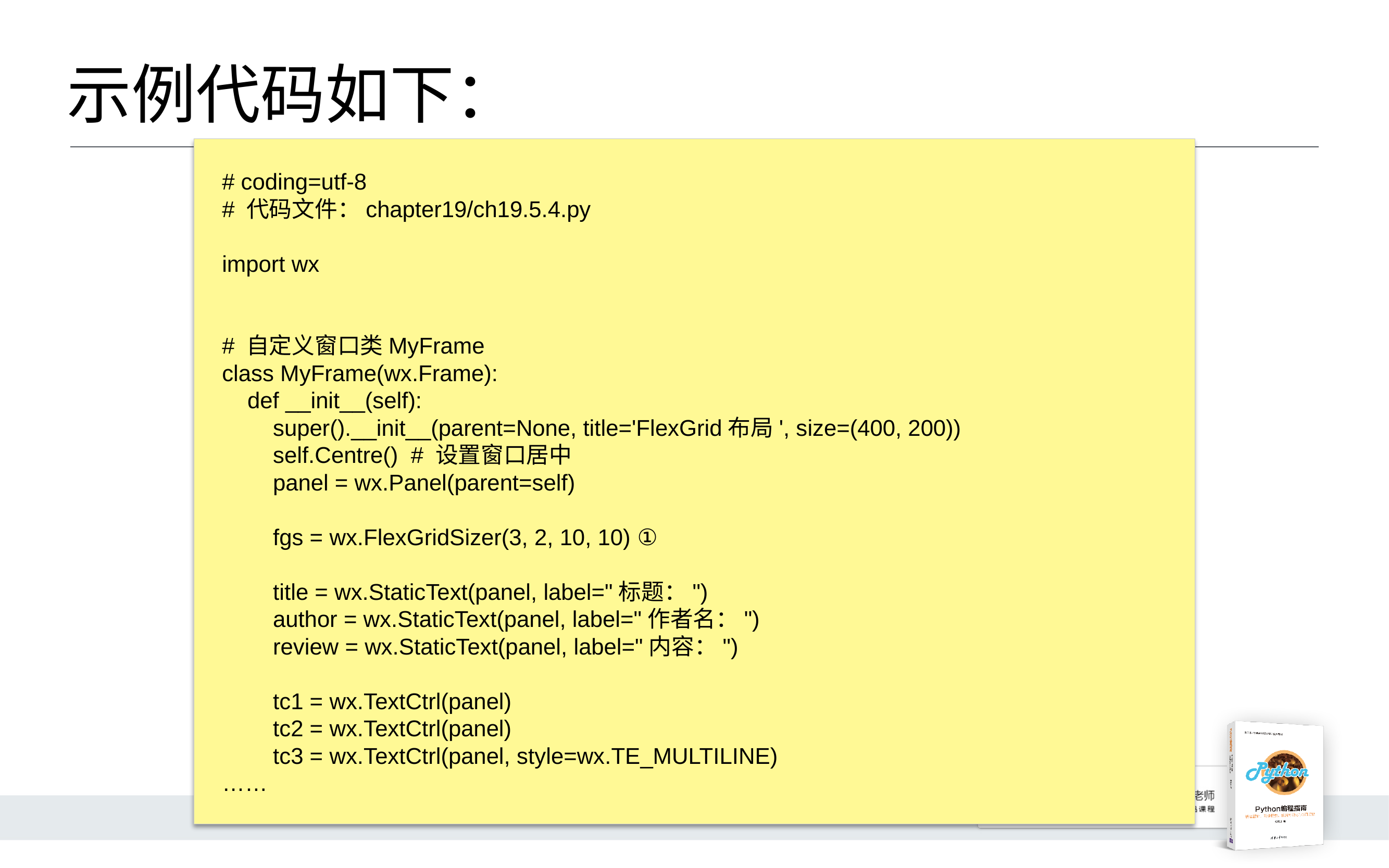

# 示例代码如下：
# coding=utf-8
# 代码文件：chapter19/ch19.5.4.py

import wx

# 自定义窗口类MyFrame
class MyFrame(wx.Frame):
    def __init__(self):
        super().__init__(parent=None, title='FlexGrid布局', size=(400, 200))
        self.Centre()  # 设置窗口居中
        panel = wx.Panel(parent=self)

        fgs = wx.FlexGridSizer(3, 2, 10, 10) ①

        title = wx.StaticText(panel, label="标题：")
        author = wx.StaticText(panel, label="作者名：")
        review = wx.StaticText(panel, label="内容：")

        tc1 = wx.TextCtrl(panel)
        tc2 = wx.TextCtrl(panel)
        tc3 = wx.TextCtrl(panel, style=wx.TE_MULTILINE)
……